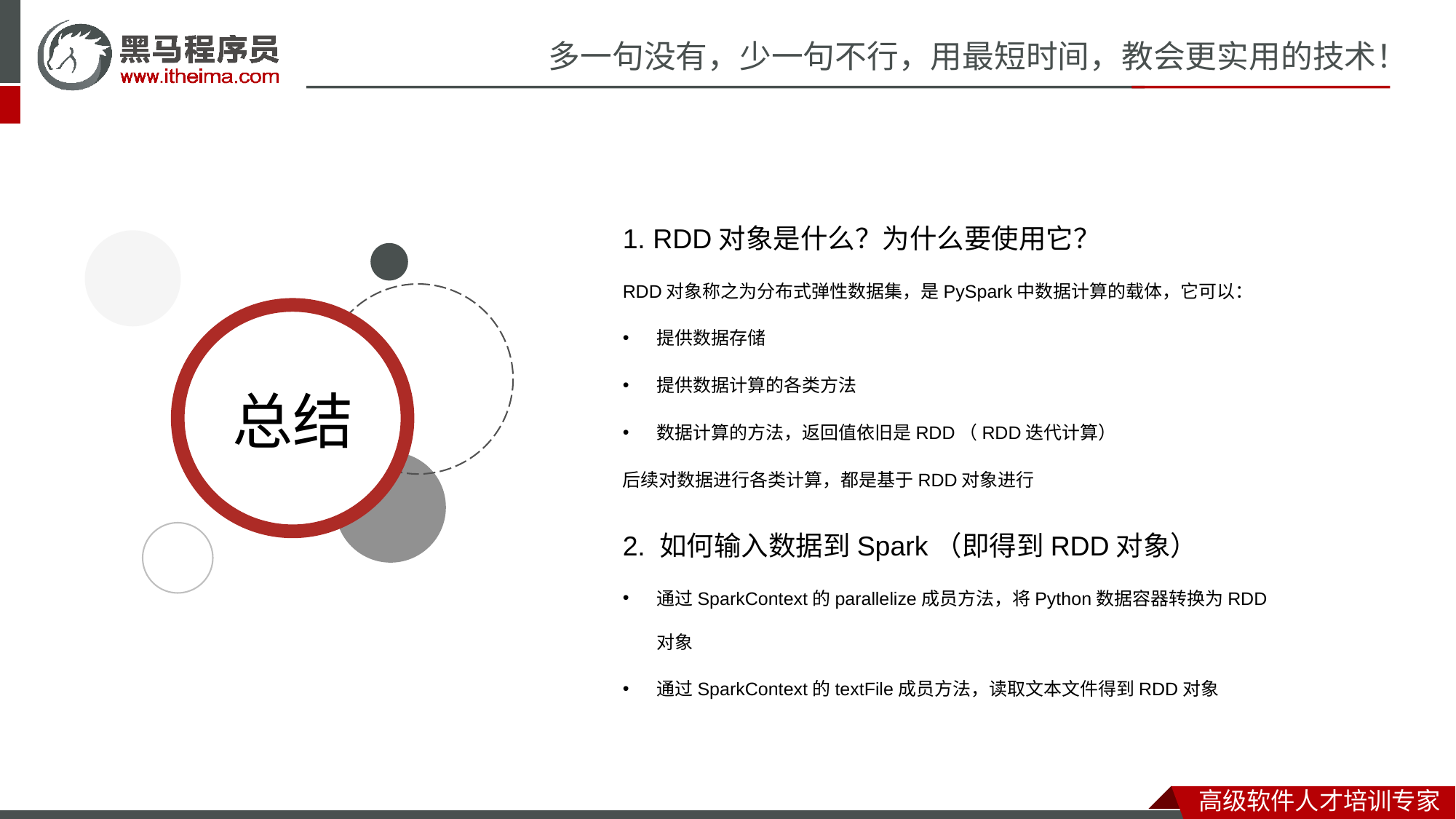

1. RDD对象是什么？为什么要使用它？
RDD对象称之为分布式弹性数据集，是PySpark中数据计算的载体，它可以：
提供数据存储
提供数据计算的各类方法
数据计算的方法，返回值依旧是RDD（RDD迭代计算）
后续对数据进行各类计算，都是基于RDD对象进行
2. 如何输入数据到Spark（即得到RDD对象）
通过SparkContext的parallelize成员方法，将Python数据容器转换为RDD对象
通过SparkContext的textFile成员方法，读取文本文件得到RDD对象